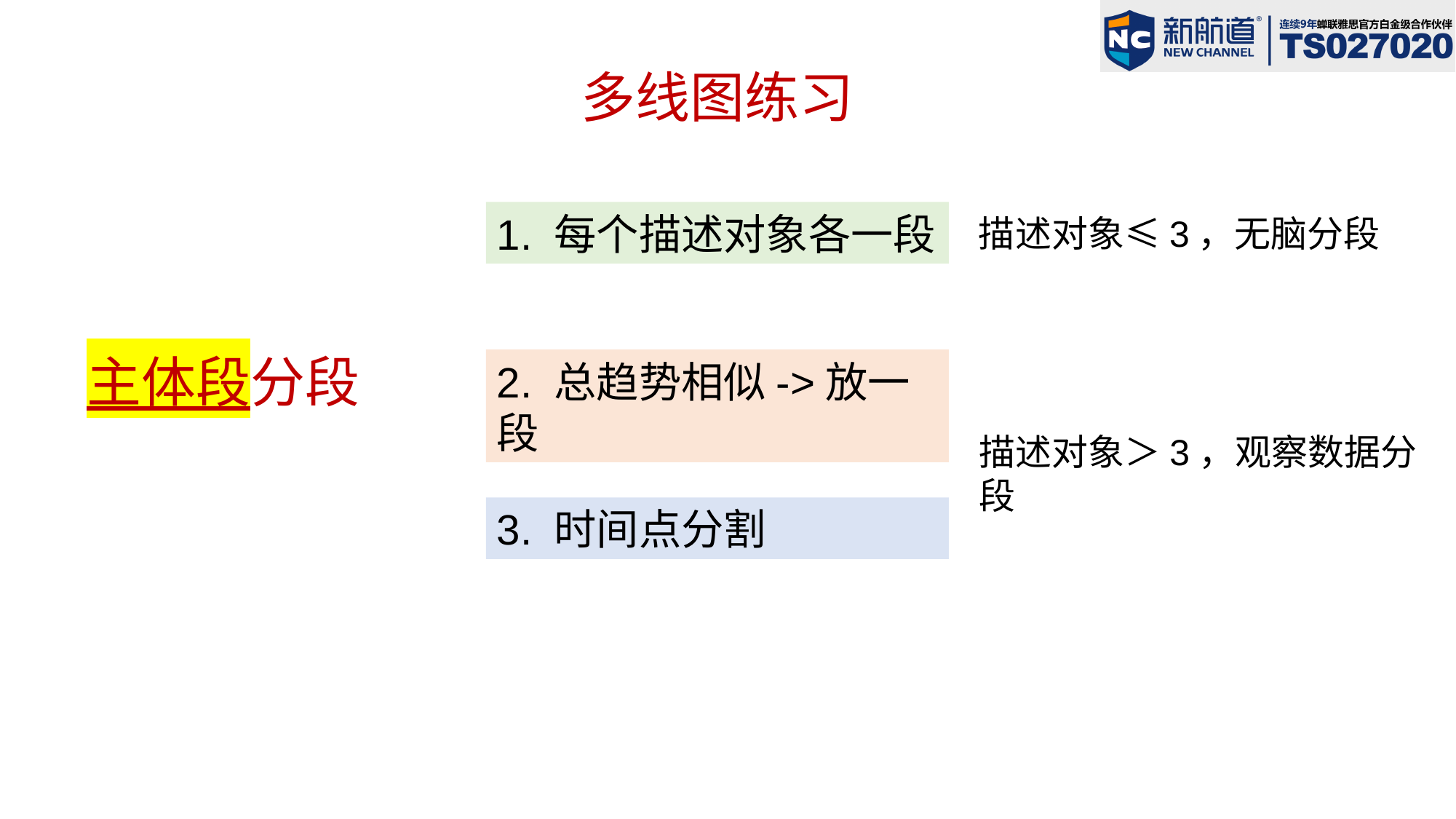

# 多线图练习
1. 每个描述对象各一段
描述对象≤3，无脑分段
主体段分段
2. 总趋势相似->放一段
描述对象＞3，观察数据分段
3. 时间点分割